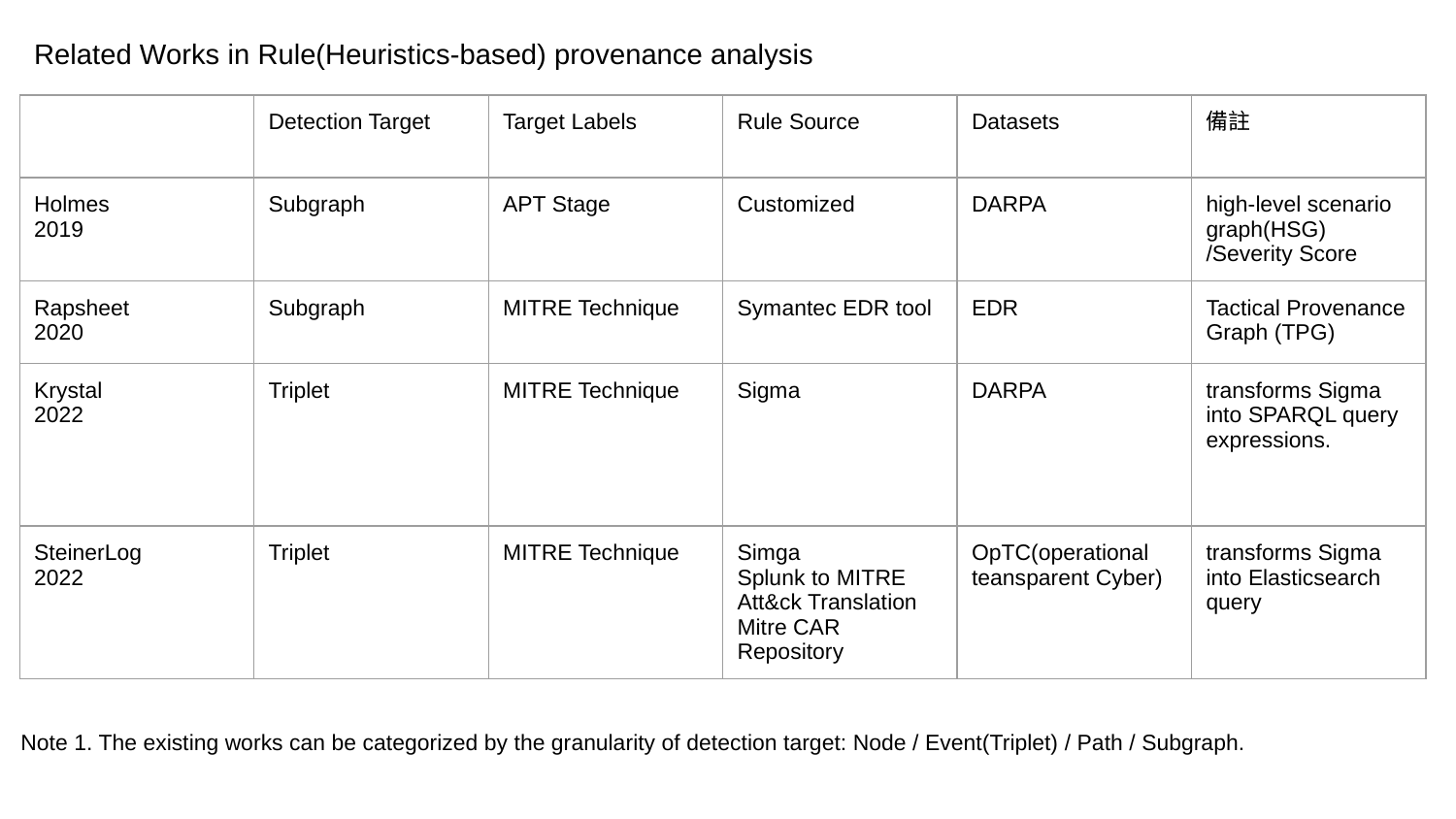

Related Works in Rule(Heuristics-based) provenance analysis
|  | Detection Target | Target Labels | Rule Source | Datasets | 備註 |
| --- | --- | --- | --- | --- | --- |
| Holmes 2019 | Subgraph | APT Stage | Customized | DARPA | high-level scenario graph(HSG) /Severity Score |
| Rapsheet 2020 | Subgraph | MITRE Technique | Symantec EDR tool | EDR | Tactical Provenance Graph (TPG) |
| Krystal 2022 | Triplet | MITRE Technique | Sigma | DARPA | transforms Sigma into SPARQL query expressions. |
| SteinerLog 2022 | Triplet | MITRE Technique | Simga Splunk to MITRE Att&ck Translation Mitre CAR Repository | OpTC(operational teansparent Cyber) | transforms Sigma into Elasticsearch query |
Note 1. The existing works can be categorized by the granularity of detection target: Node / Event(Triplet) / Path / Subgraph.